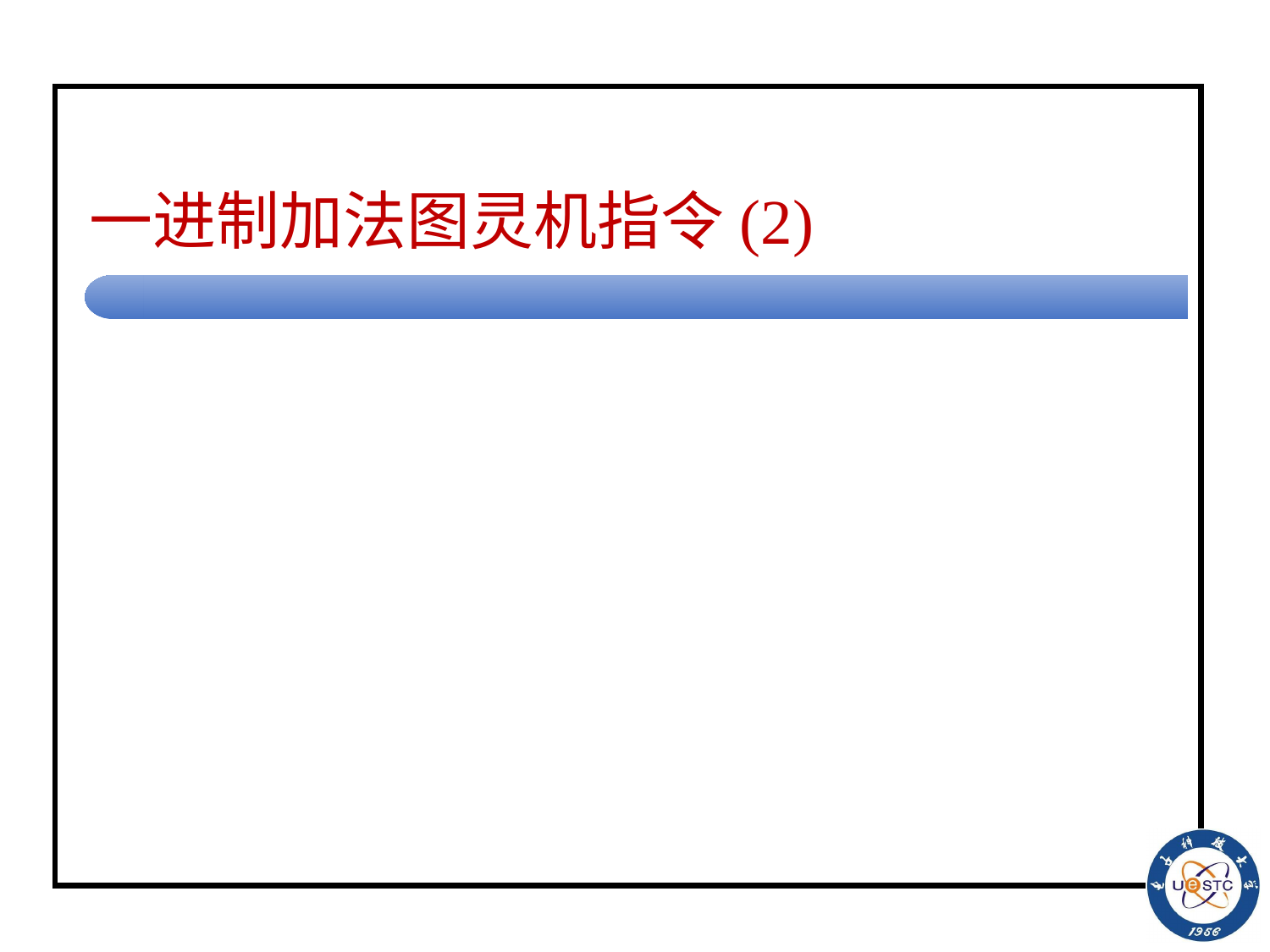

# 一进制加法图灵机指令(2)
<start,  1,  q1,  0,  R>	//串为1或10n
<start,  0,  q1,  0,  R>	//第1个0
<q1,     0,  q1,  0,  R>	//跳过剩余的0
<q1,     1,  q1,  0,  R>	//遇到1, 改为0
<q1,     B,  q2,  B,  L>	//遇到B, 向左找0
<q2,     0,  accept,  B,  N> //最后的0改为B